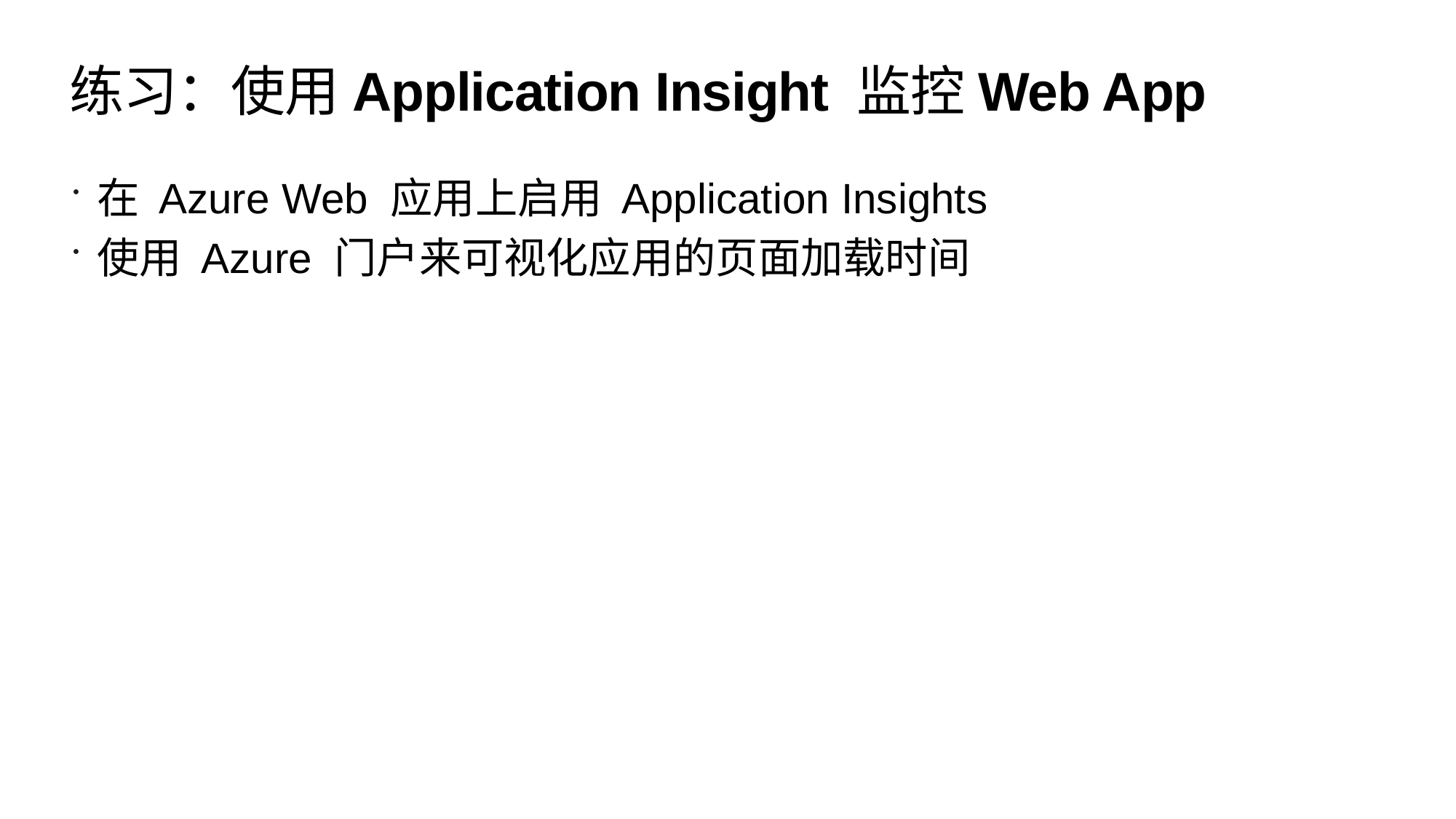

# 练习：使用Application Insight 监控Web App
在 Azure Web 应用上启用 Application Insights
使用 Azure 门户来可视化应用的页面加载时间